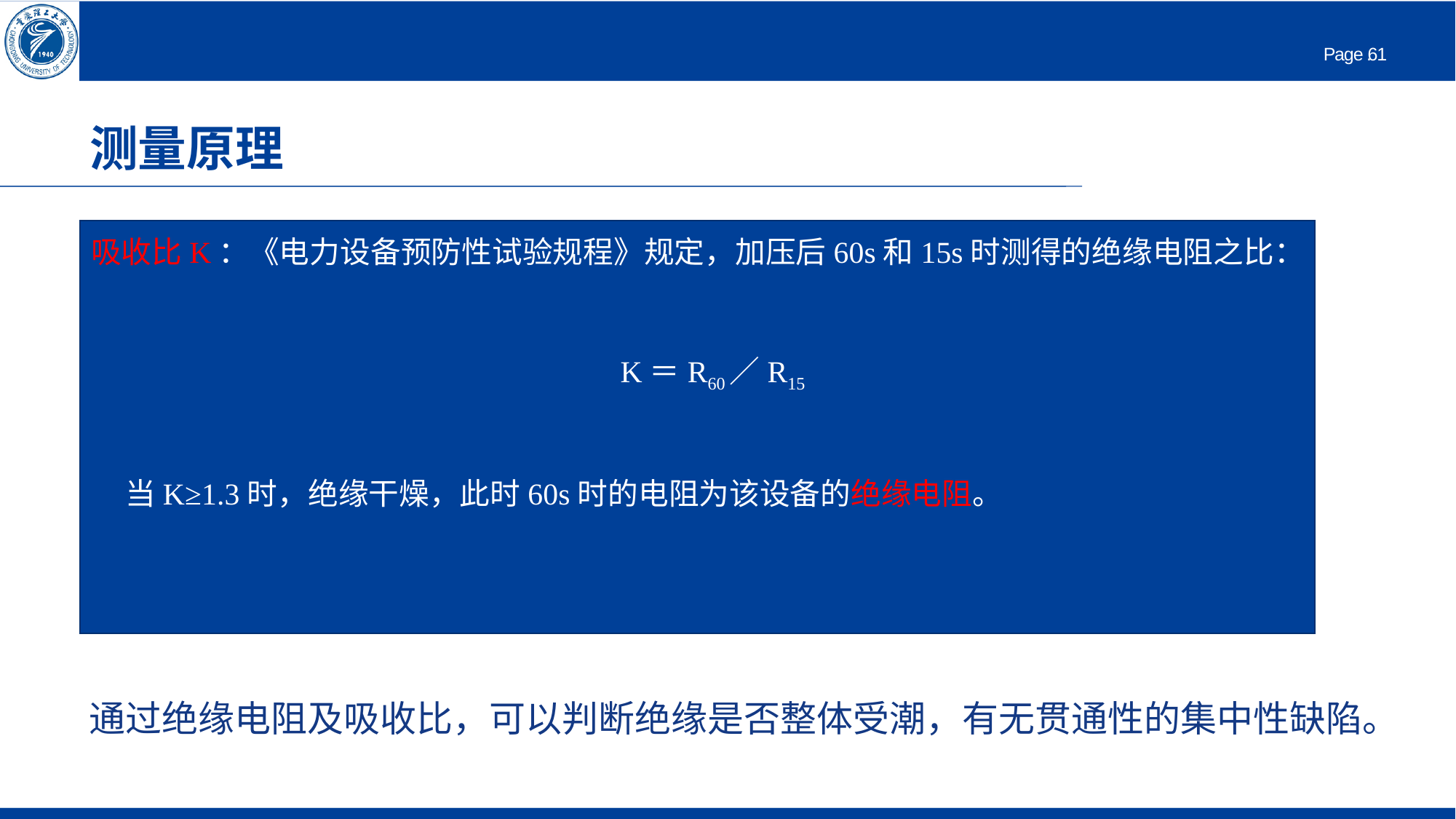

# 测量原理
吸收比K：《电力设备预防性试验规程》规定，加压后60s和15s时测得的绝缘电阻之比：

    K＝R60／R15

    当K≥1.3时，绝缘干燥，此时60s时的电阻为该设备的绝缘电阻。
通过绝缘电阻及吸收比，可以判断绝缘是否整体受潮，有无贯通性的集中性缺陷。